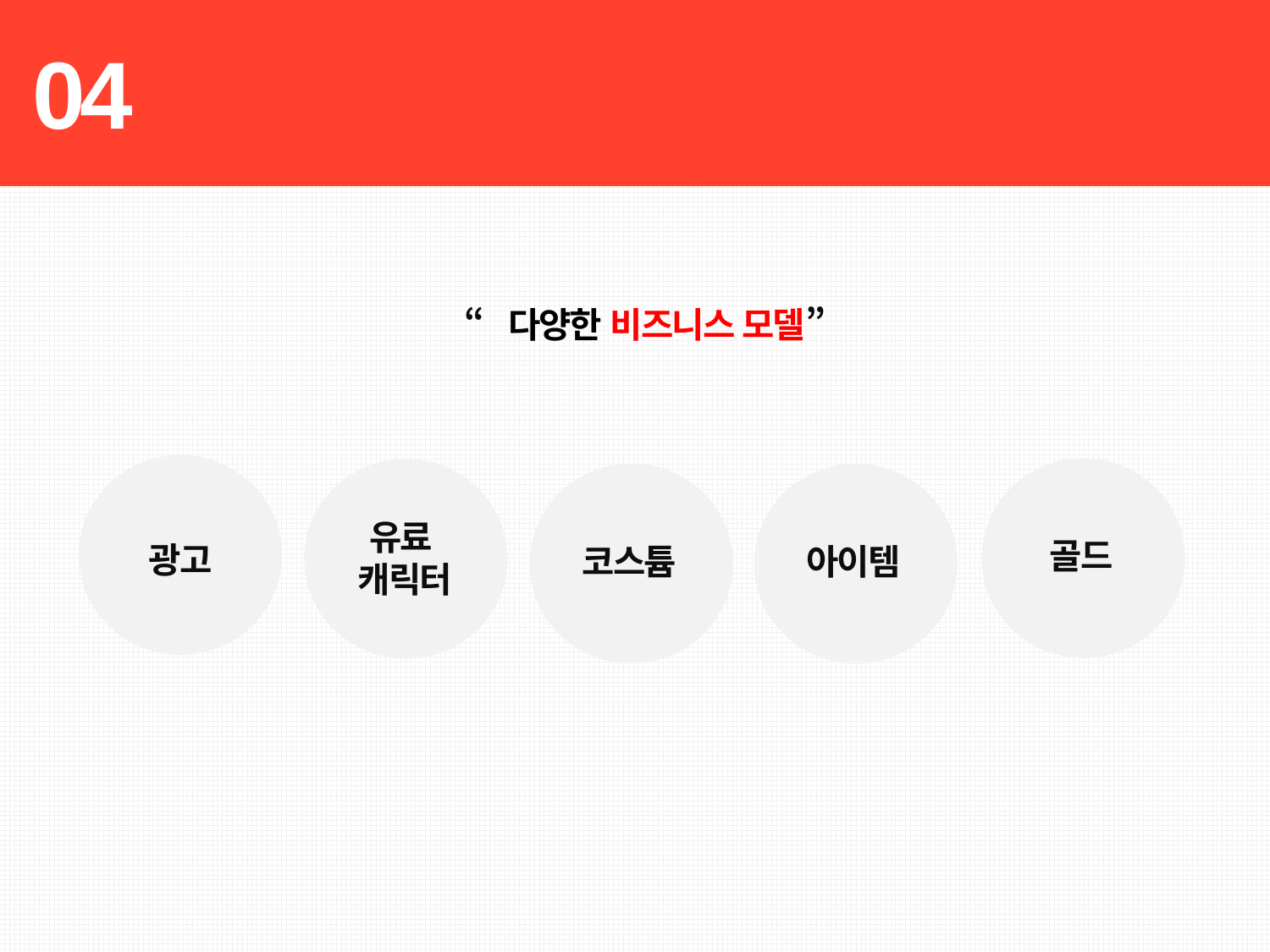

04
비즈니스 모델
사업성
“다양한 비즈니스 모델”

49.6%

유료
캐릭터
골드
광고
코스튬
아이템